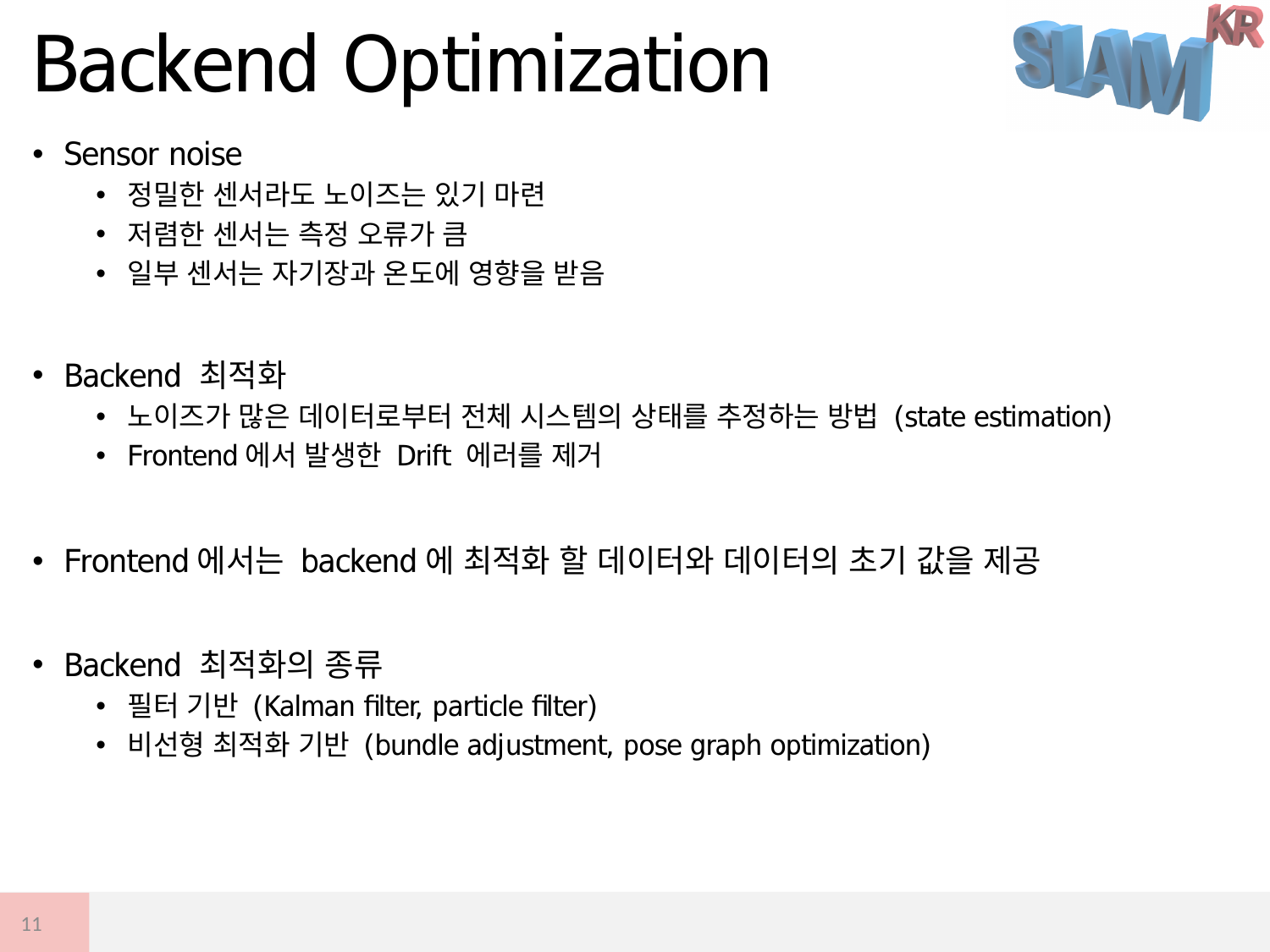

# Backend Optimization
Sensor noise
정밀한 센서라도 노이즈는 있기 마련
저렴한 센서는 측정 오류가 큼
일부 센서는 자기장과 온도에 영향을 받음

Backend 최적화
노이즈가 많은 데이터로부터 전체 시스템의 상태를 추정하는 방법 (state estimation)
Frontend에서 발생한 Drift 에러를 제거

Frontend에서는 backend에 최적화 할 데이터와 데이터의 초기 값을 제공

Backend 최적화의 종류
필터 기반 (Kalman filter, particle filter)
비선형 최적화 기반 (bundle adjustment, pose graph optimization)
11